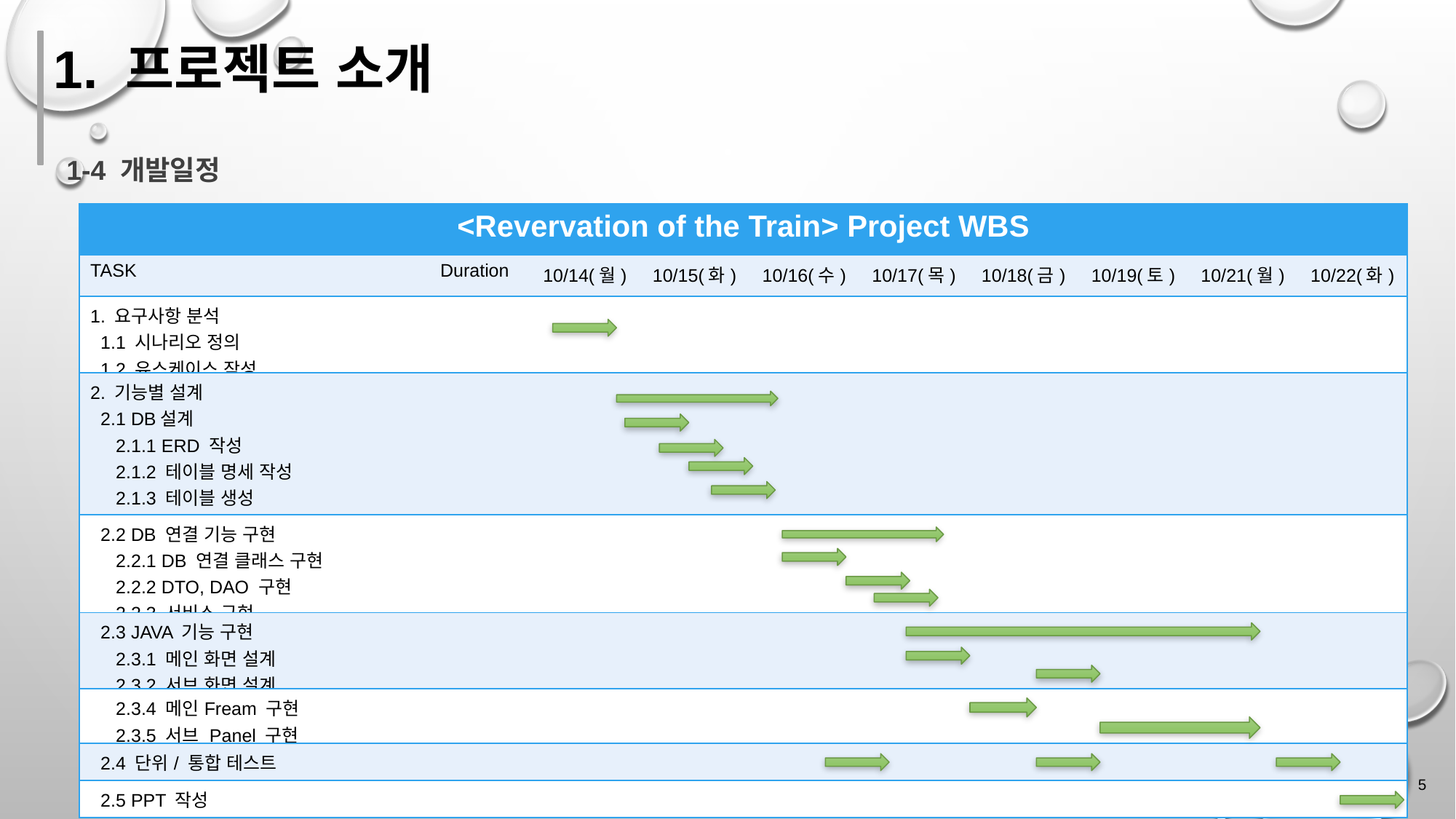

1. 프로젝트 소개

1-4 개발일정
| <Revervation of the Train> Project WBS |  |  |  |  |  |  |  |  |  |
| --- | --- | --- | --- | --- | --- | --- | --- | --- | --- |
| TASK | Duration | 10/14(월) | 10/15(화) | 10/16(수) | 10/17(목) | 10/18(금) | 10/19(토) | 10/21(월) | 10/22(화) |
| 1. 요구사항 분석 1.1 시나리오 정의 1.2 유스케이스 작성 |  |  |  |  |  |  |  |  |  |
| 2. 기능별 설계 2.1 DB설계 2.1.1 ERD 작성 2.1.2 테이블 명세 작성 2.1.3 테이블 생성 2.1.4 기준 데이터 입력 |  |  |  |  |  |  |  |  |  |
| 2.2 DB 연결 기능 구현 2.2.1 DB 연결 클래스 구현 2.2.2 DTO, DAO 구현 2.2.3 서비스 구현 |  |  |  |  |  |  |  |  |  |
| 2.3 JAVA 기능 구현 2.3.1 메인 화면 설계 2.3.2 서브 화면 설계 |  |  |  |  |  |  |  |  |  |
| 2.3.4 메인Fream 구현 2.3.5 서브 Panel 구현 |  |  |  |  |  |  |  |  |  |
| 2.4 단위/ 통합 테스트 |  |  |  |  |  |  |  |  |  |
| 2.5 PPT 작성 |  |  |  |  |  |  |  |  |  |

5